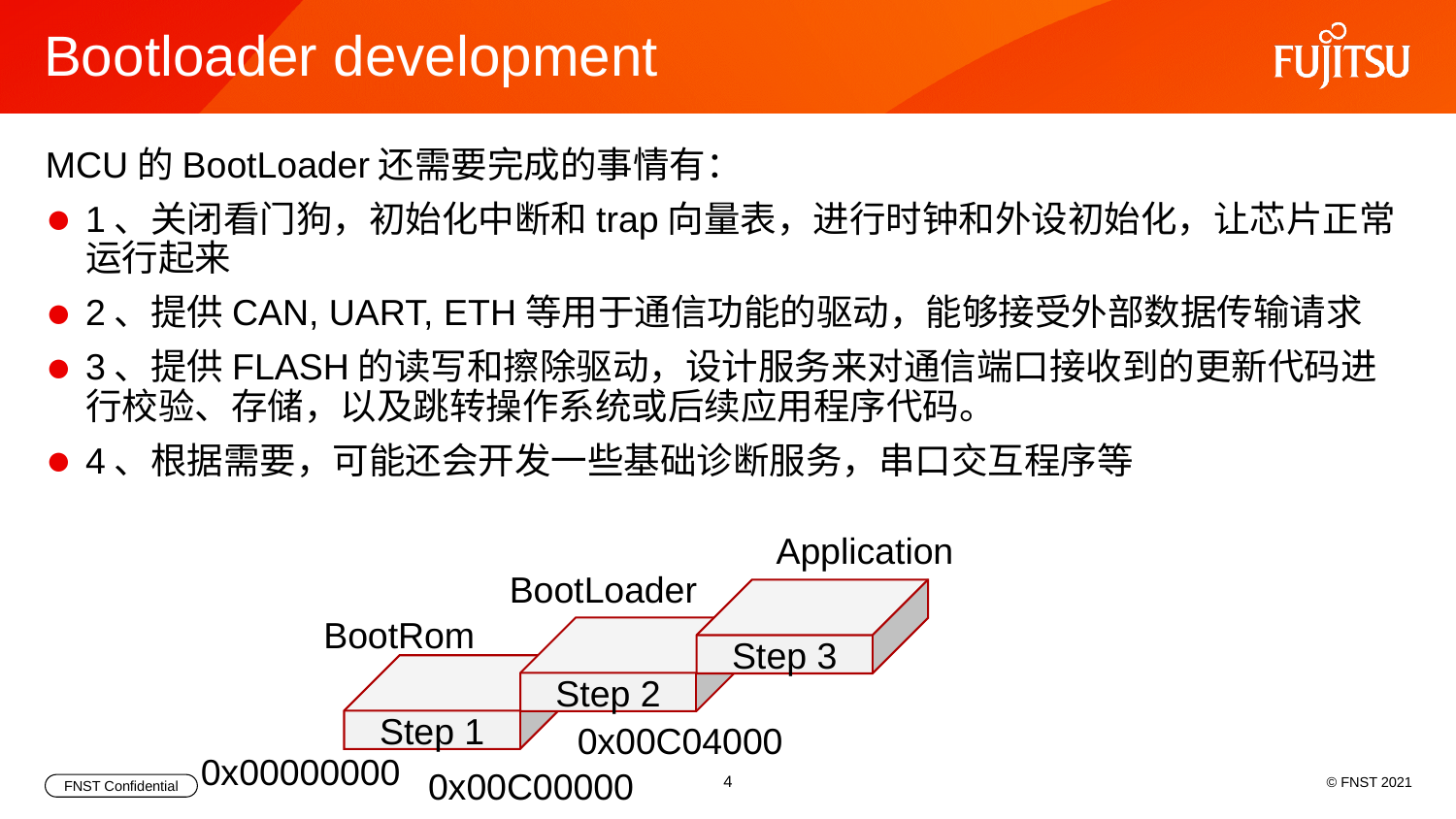

# Bootloader development
MCU的BootLoader还需要完成的事情有：
1、关闭看门狗，初始化中断和trap向量表，进行时钟和外设初始化，让芯片正常运行起来
2、提供CAN, UART, ETH等用于通信功能的驱动，能够接受外部数据传输请求
3、提供FLASH的读写和擦除驱动，设计服务来对通信端口接收到的更新代码进行校验、存储，以及跳转操作系统或后续应用程序代码。
4、根据需要，可能还会开发一些基础诊断服务，串口交互程序等
Application
BootLoader
Step 3
BootRom
Step 2
Step 1
0x00C04000
0x00000000
0x00C00000